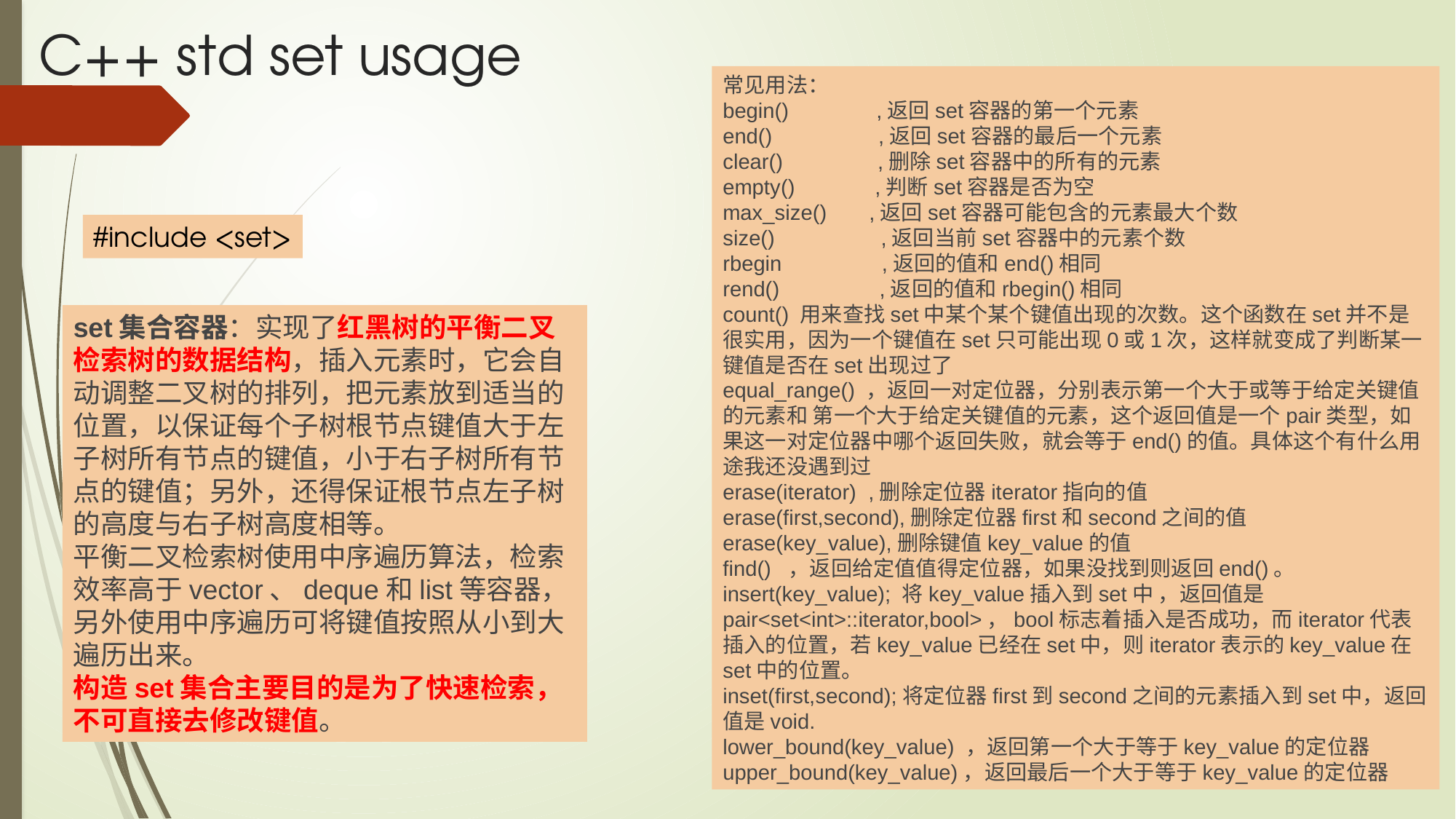

# C++ std set usage
常见用法：
begin()     　　 ,返回set容器的第一个元素
end() 　　　　 ,返回set容器的最后一个元素
clear()   　　     ,删除set容器中的所有的元素
empty() 　　　,判断set容器是否为空
max_size() 　 ,返回set容器可能包含的元素最大个数
size() 　　　　 ,返回当前set容器中的元素个数
rbegin　　　　 ,返回的值和end()相同
rend()　　　　 ,返回的值和rbegin()相同
count() 用来查找set中某个某个键值出现的次数。这个函数在set并不是很实用，因为一个键值在set只可能出现0或1次，这样就变成了判断某一键值是否在set出现过了
equal_range() ，返回一对定位器，分别表示第一个大于或等于给定关键值的元素和 第一个大于给定关键值的元素，这个返回值是一个pair类型，如果这一对定位器中哪个返回失败，就会等于end()的值。具体这个有什么用途我还没遇到过
erase(iterator)  ,删除定位器iterator指向的值
erase(first,second),删除定位器first和second之间的值
erase(key_value),删除键值key_value的值
find()  ，返回给定值值得定位器，如果没找到则返回end()。
insert(key_value); 将key_value插入到set中 ，返回值是pair<set<int>::iterator,bool>，bool标志着插入是否成功，而iterator代表插入的位置，若key_value已经在set中，则iterator表示的key_value在set中的位置。
inset(first,second);将定位器first到second之间的元素插入到set中，返回值是void.
lower_bound(key_value) ，返回第一个大于等于key_value的定位器
upper_bound(key_value)，返回最后一个大于等于key_value的定位器
#include <set>
set集合容器：实现了红黑树的平衡二叉检索树的数据结构，插入元素时，它会自动调整二叉树的排列，把元素放到适当的位置，以保证每个子树根节点键值大于左子树所有节点的键值，小于右子树所有节点的键值；另外，还得保证根节点左子树的高度与右子树高度相等。
平衡二叉检索树使用中序遍历算法，检索效率高于vector、deque和list等容器，另外使用中序遍历可将键值按照从小到大遍历出来。
构造set集合主要目的是为了快速检索，不可直接去修改键值。